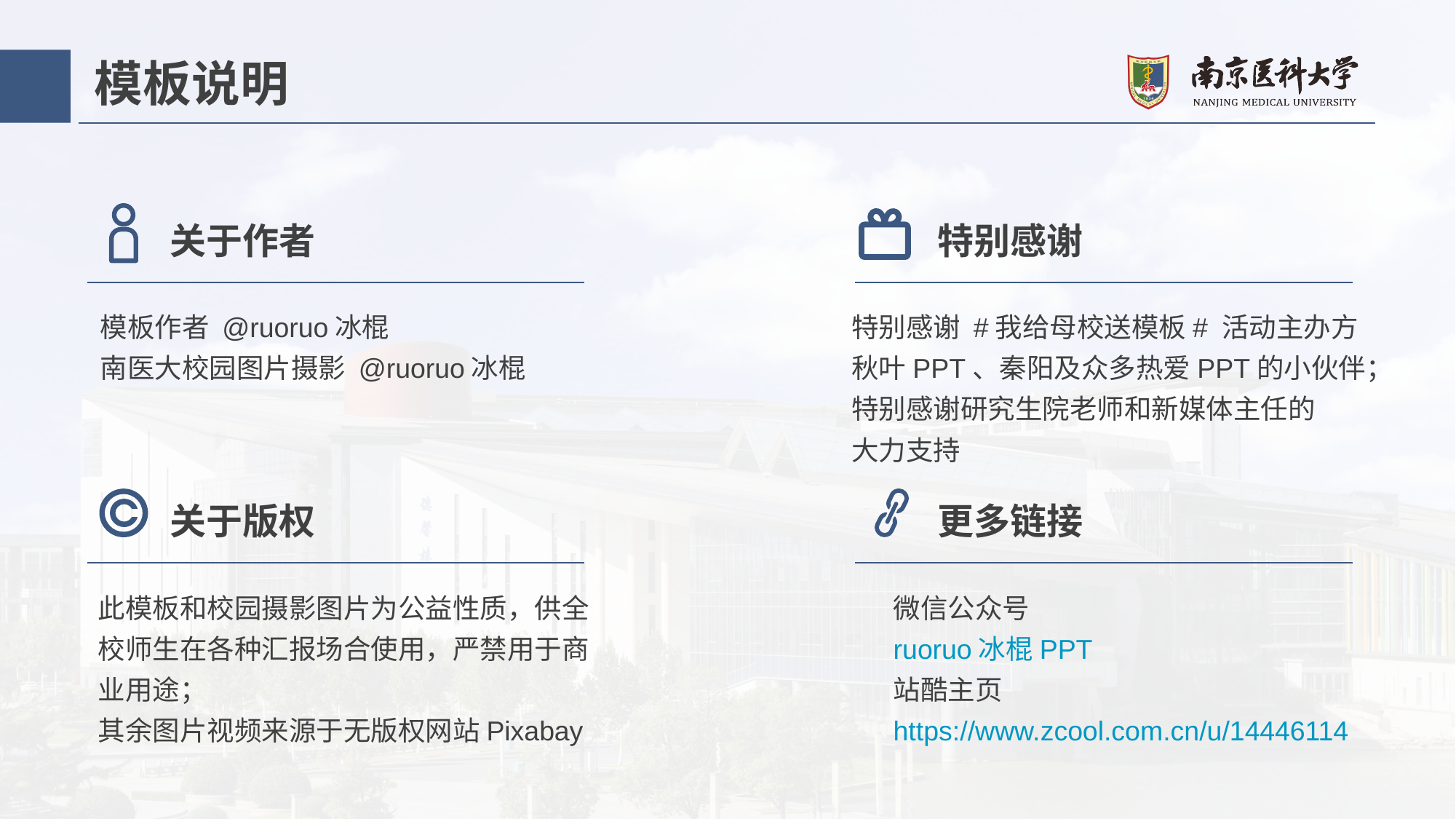

# 模板说明
关于作者
特别感谢

模板作者 @ruoruo冰棍
南医大校园图片摄影 @ruoruo冰棍
特别感谢 #我给母校送模板# 活动主办方
秋叶PPT、秦阳及众多热爱PPT的小伙伴；
特别感谢研究生院老师和新媒体主任的
大力支持
关于版权
更多链接

此模板和校园摄影图片为公益性质，供全校师生在各种汇报场合使用，严禁用于商业用途；
其余图片视频来源于无版权网站Pixabay
微信公众号
ruoruo冰棍PPT
站酷主页
https://www.zcool.com.cn/u/14446114